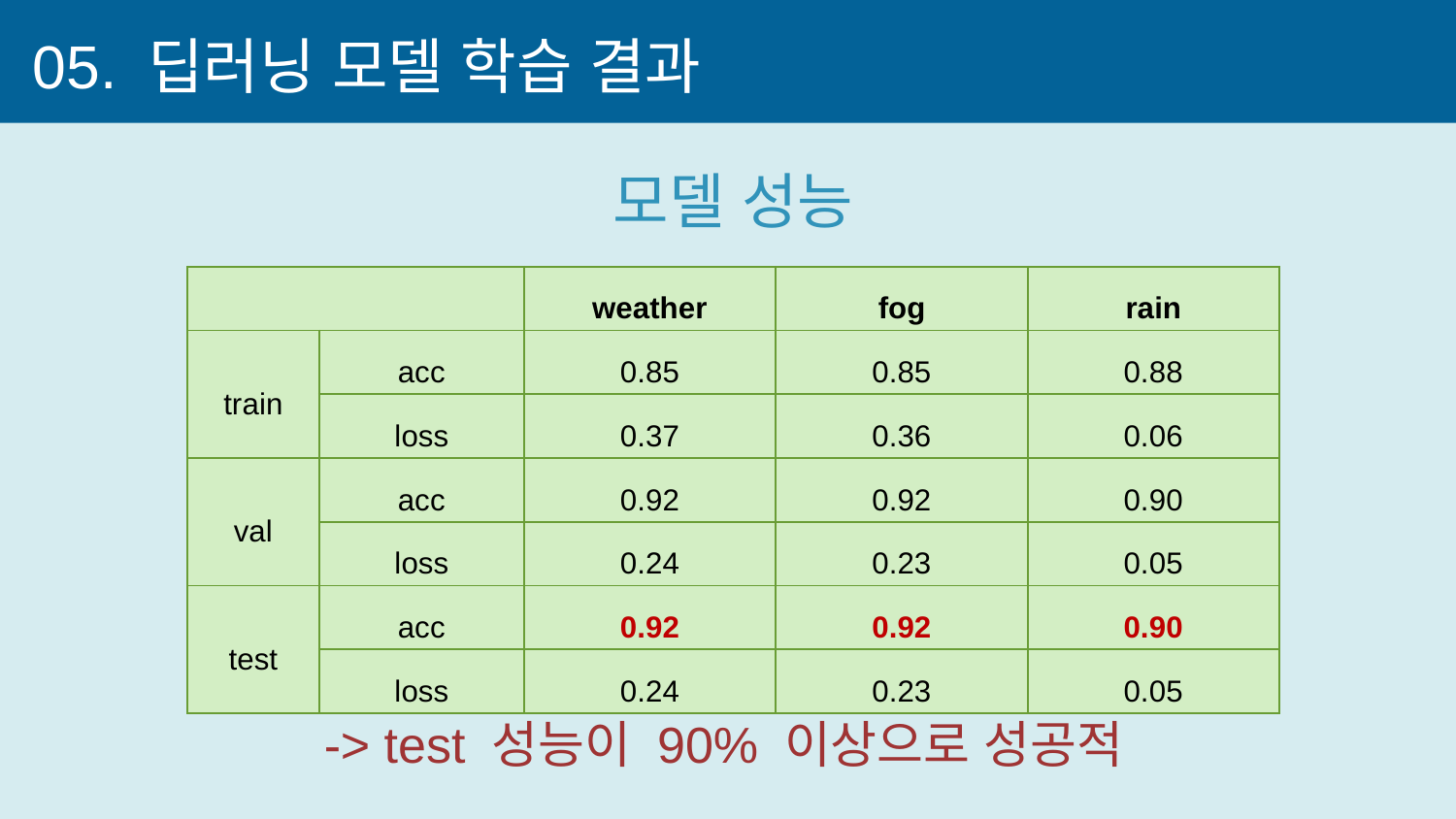

05. 딥러닝 모델 학습 결과
모델 성능
|  |  | weather | fog | rain |
| --- | --- | --- | --- | --- |
| train | acc | 0.85 | 0.85 | 0.88 |
|  | loss | 0.37 | 0.36 | 0.06 |
| val | acc | 0.92 | 0.92 | 0.90 |
|  | loss | 0.24 | 0.23 | 0.05 |
| test | acc | 0.92 | 0.92 | 0.90 |
|  | loss | 0.24 | 0.23 | 0.05 |
-> test 성능이 90% 이상으로 성공적